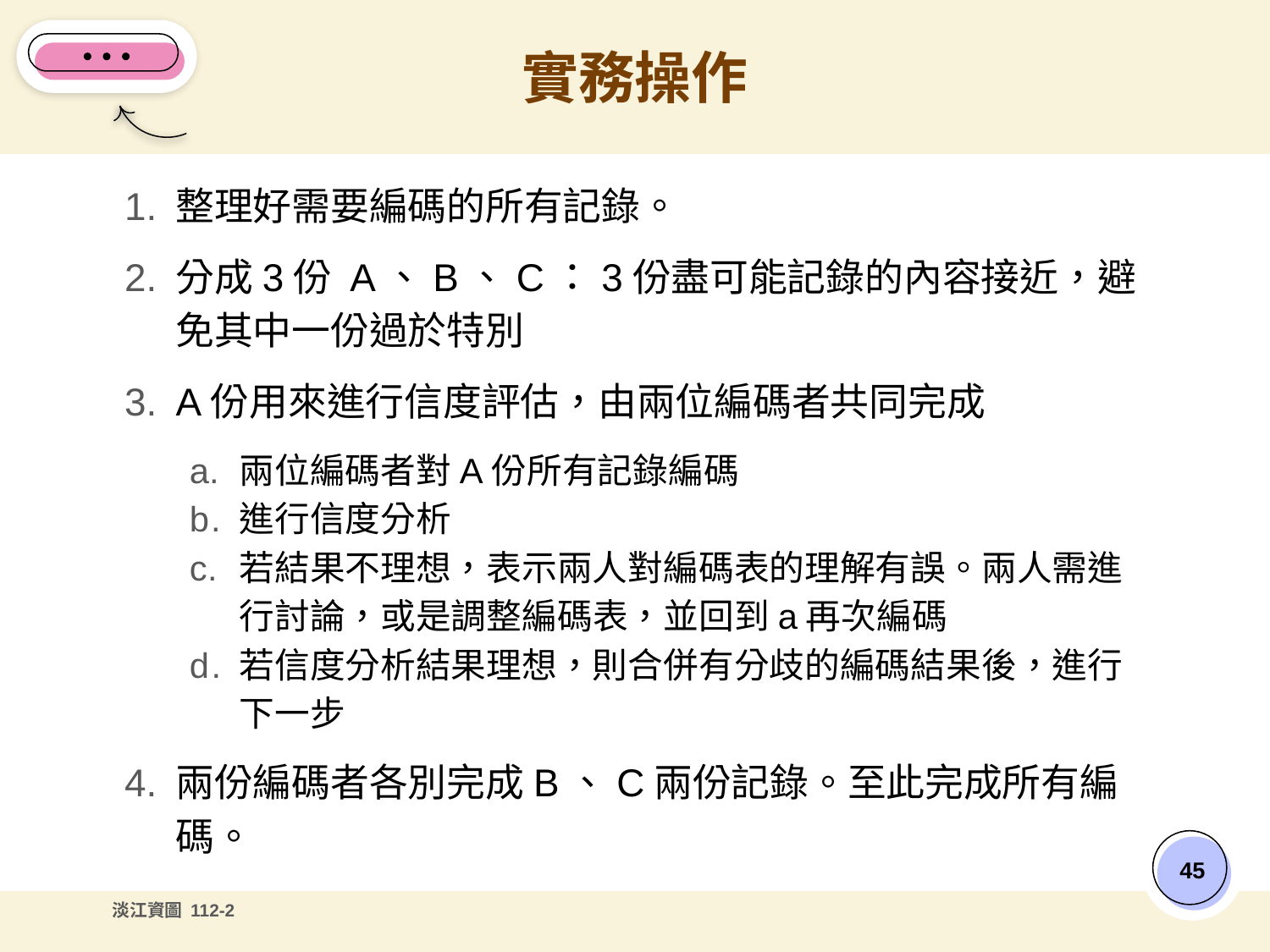

# 實務操作
整理好需要編碼的所有記錄。
分成3份 A、B、C：3份盡可能記錄的內容接近，避免其中一份過於特別
A份用來進行信度評估，由兩位編碼者共同完成
兩位編碼者對A份所有記錄編碼
進行信度分析
若結果不理想，表示兩人對編碼表的理解有誤。兩人需進行討論，或是調整編碼表，並回到a再次編碼
若信度分析結果理想，則合併有分歧的編碼結果後，進行下一步
兩份編碼者各別完成B、C兩份記錄。至此完成所有編碼。
45